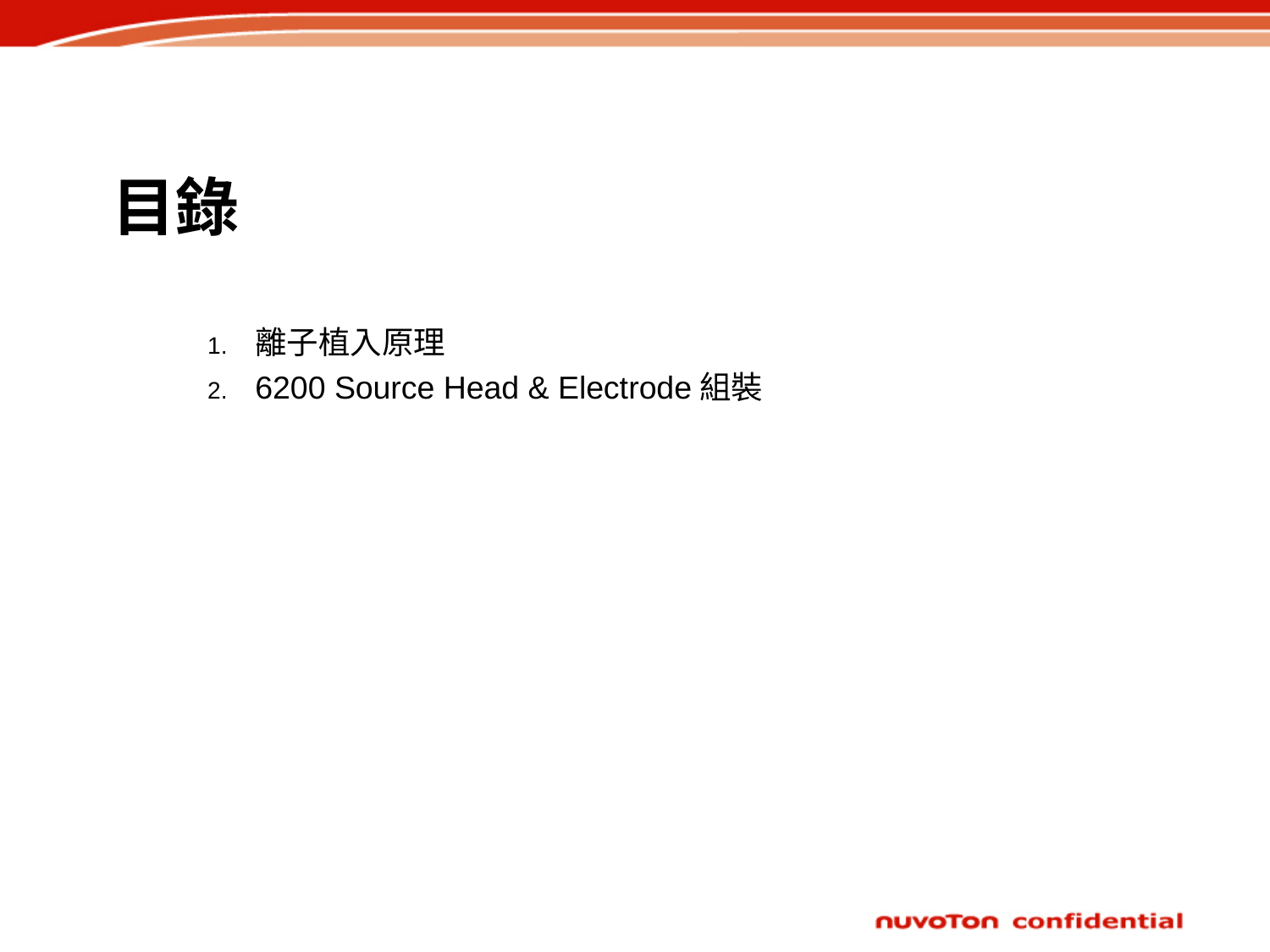

# 目錄
離子植入原理
6200 Source Head & Electrode組裝